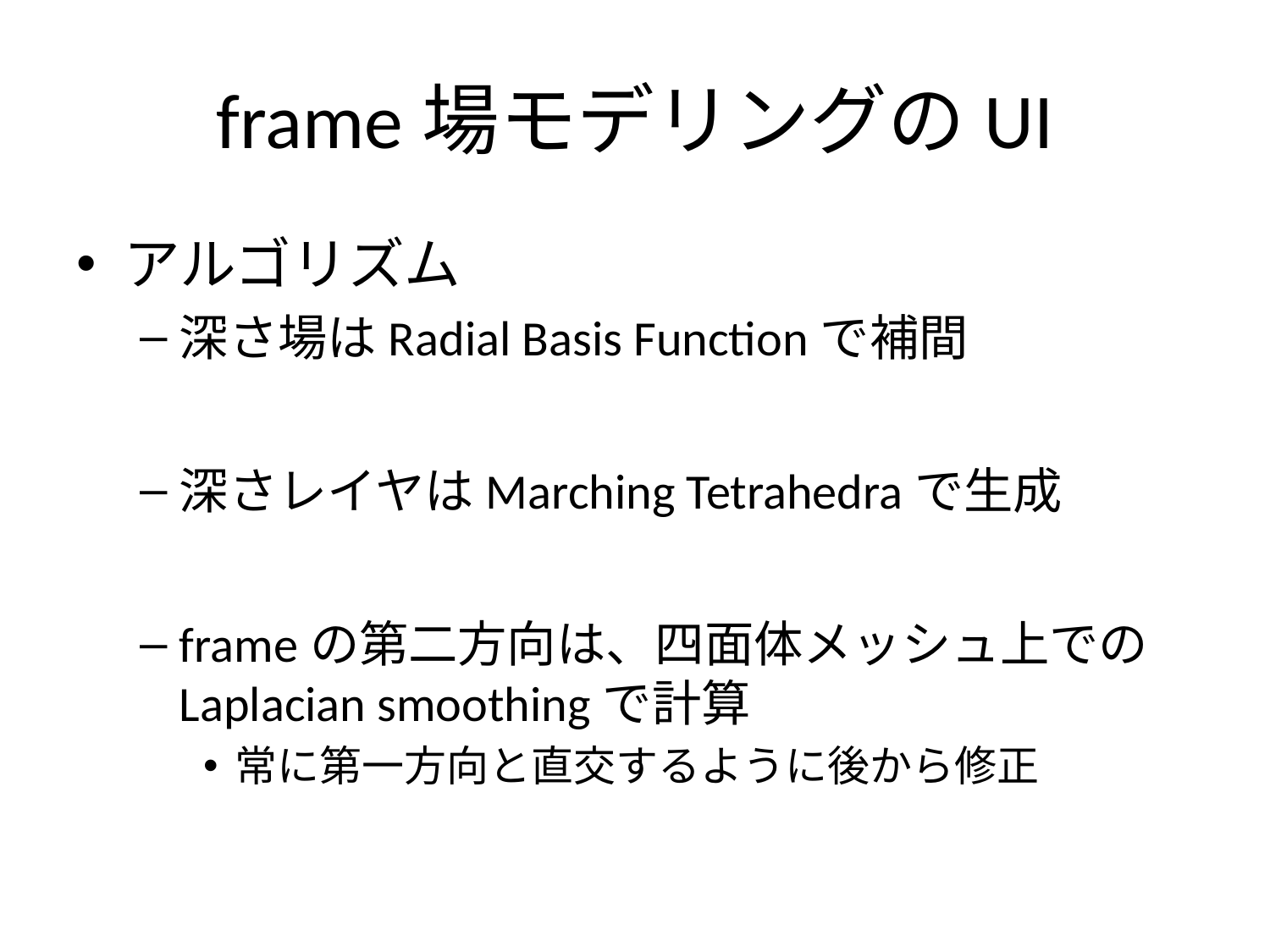

# frame場モデリングのUI
アルゴリズム
深さ場はRadial Basis Functionで補間

深さレイヤはMarching Tetrahedraで生成

frameの第二方向は、四面体メッシュ上でのLaplacian smoothingで計算
常に第一方向と直交するように後から修正